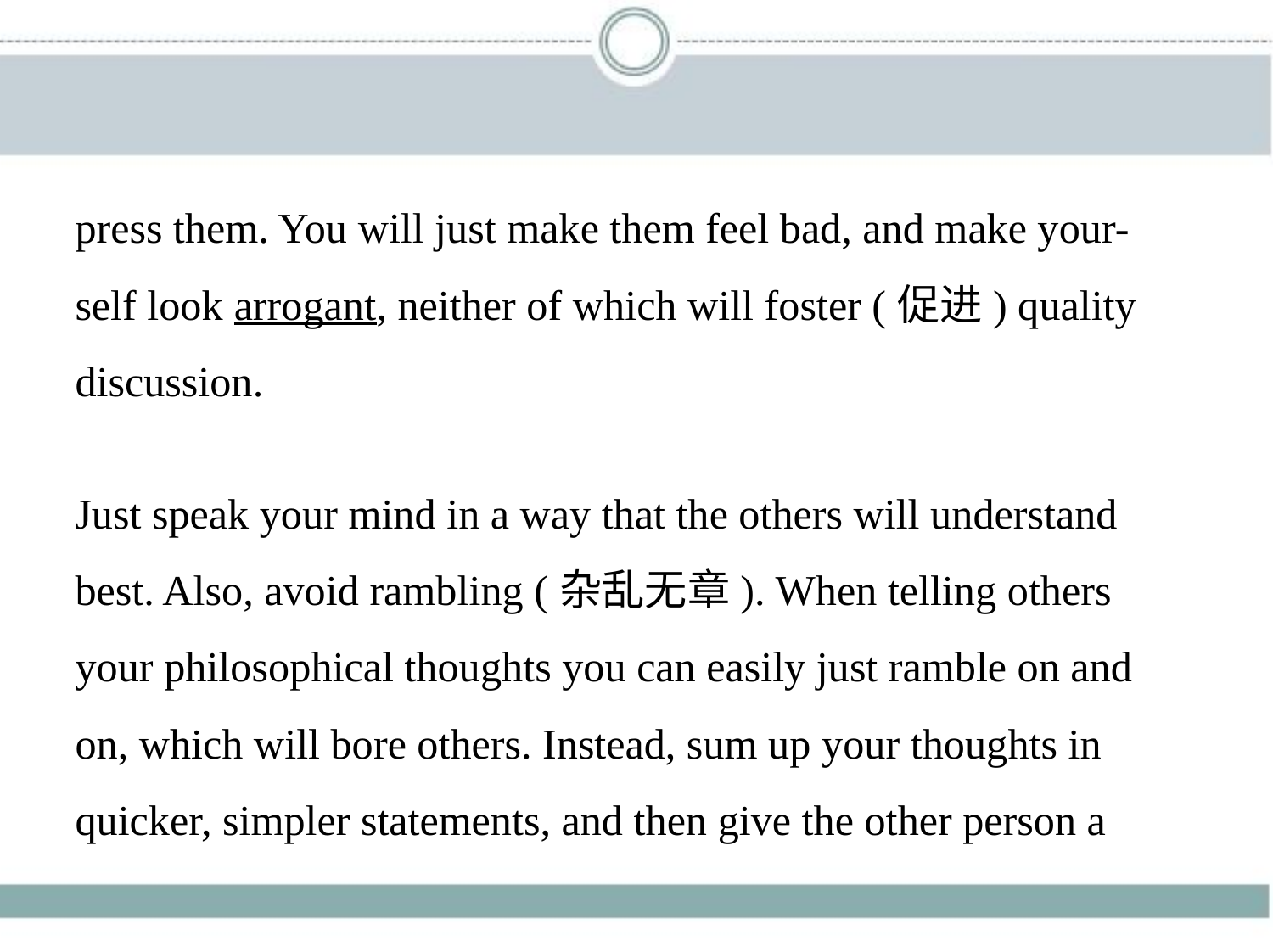

press them. You will just make them feel bad, and make your-
self look arrogant, neither of which will foster (促进) quality
discussion.
Just speak your mind in a way that the others will understand
best. Also, avoid rambling (杂乱无章). When telling others
your philosophical thoughts you can easily just ramble on and
on, which will bore others. Instead, sum up your thoughts in
quicker, simpler statements, and then give the other person a